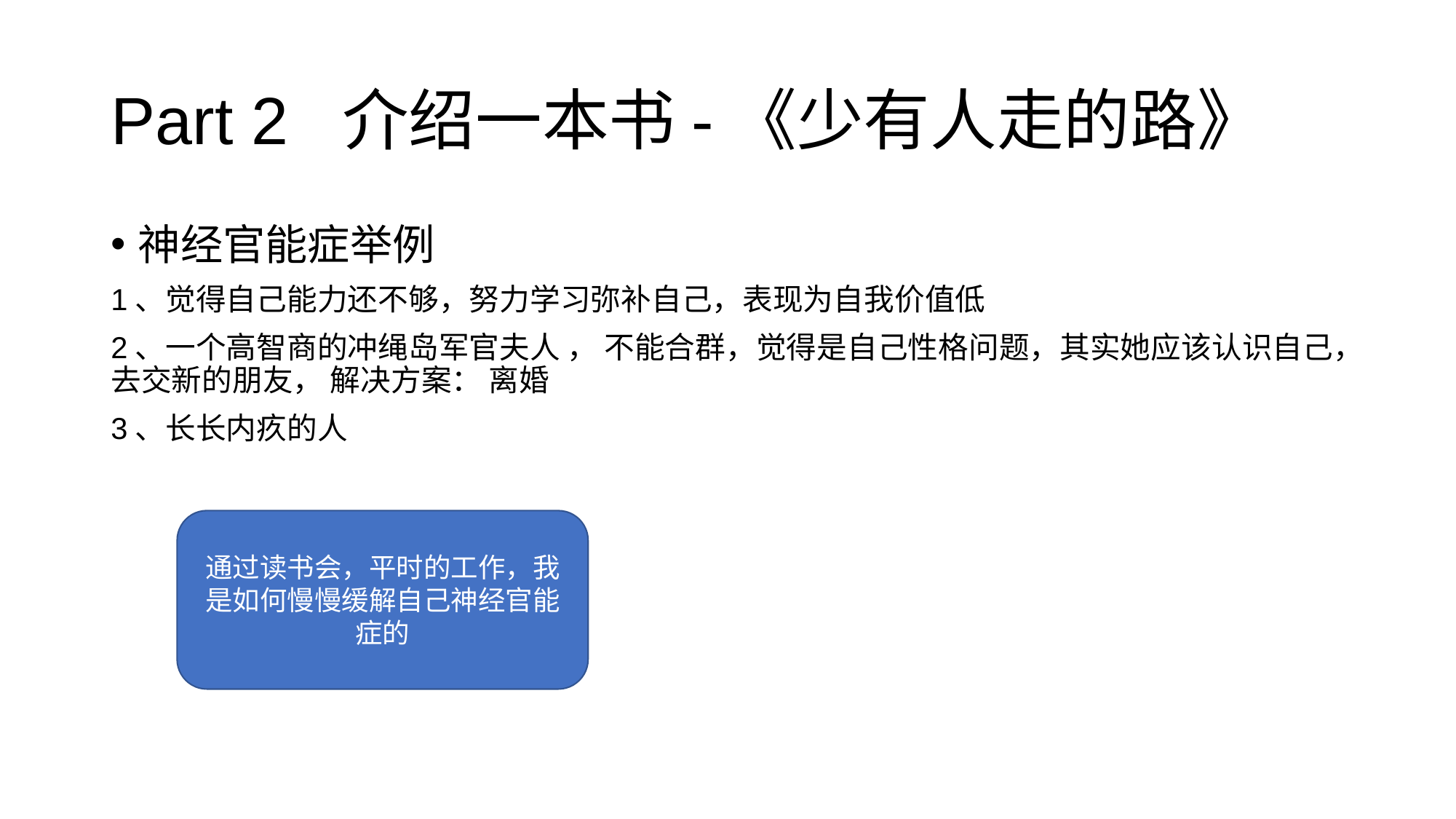

# Part 2  介绍一本书-《少有人走的路》
神经官能症举例
1、觉得自己能力还不够，努力学习弥补自己，表现为自我价值低
2、一个高智商的冲绳岛军官夫人 ， 不能合群，觉得是自己性格问题，其实她应该认识自己，去交新的朋友， 解决方案： 离婚
3、长长内疚的人

通过读书会，平时的工作，我是如何慢慢缓解自己神经官能症的